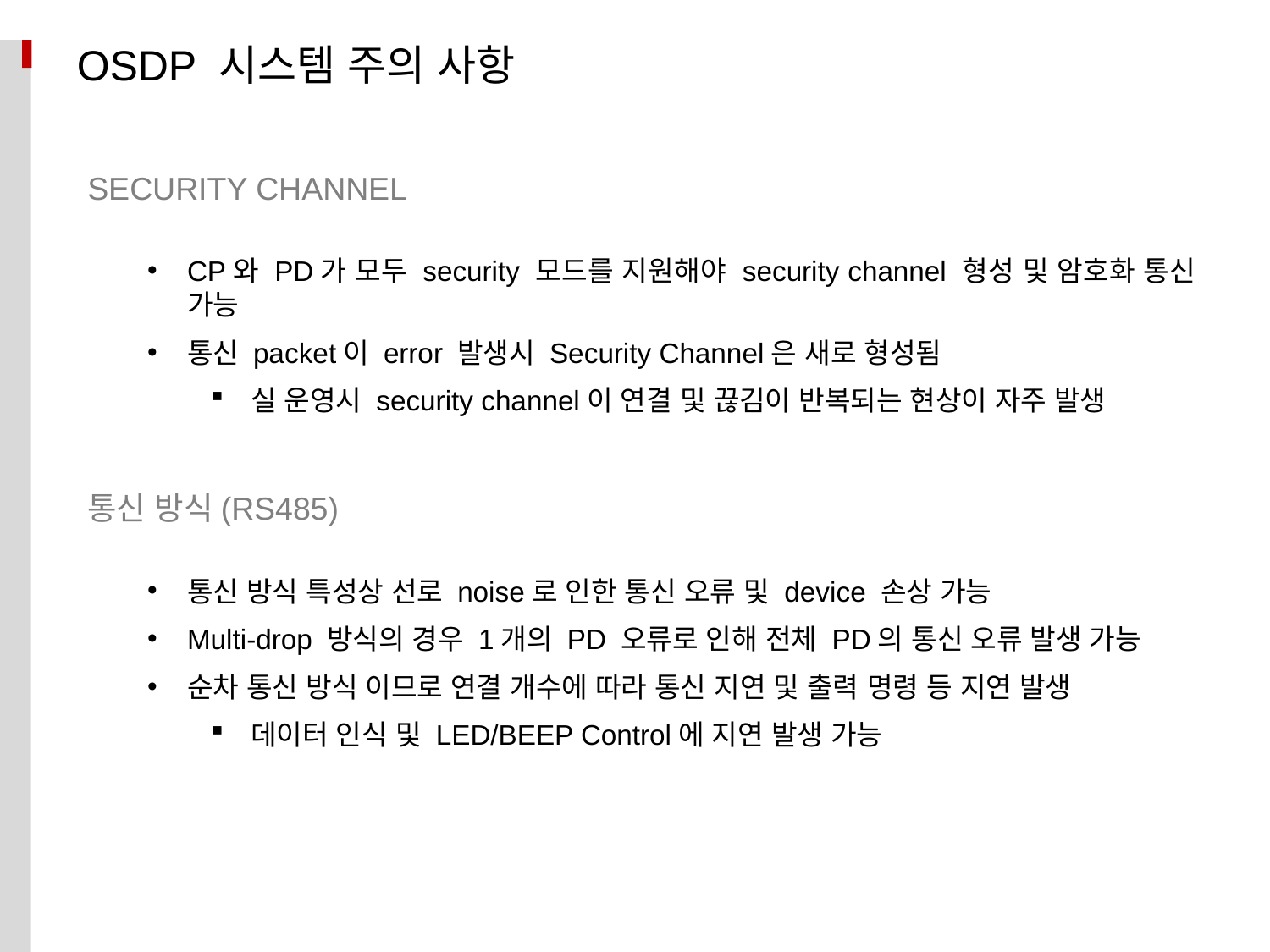

OSDP 시스템 주의 사항
SECURITY CHANNEL
CP와 PD가 모두 security 모드를 지원해야 security channel 형성 및 암호화 통신 가능
통신 packet이 error 발생시 Security Channel은 새로 형성됨
실 운영시 security channel이 연결 및 끊김이 반복되는 현상이 자주 발생

통신 방식(RS485)
통신 방식 특성상 선로 noise로 인한 통신 오류 및 device 손상 가능
Multi-drop 방식의 경우 1개의 PD 오류로 인해 전체 PD의 통신 오류 발생 가능
순차 통신 방식 이므로 연결 개수에 따라 통신 지연 및 출력 명령 등 지연 발생
데이터 인식 및 LED/BEEP Control에 지연 발생 가능